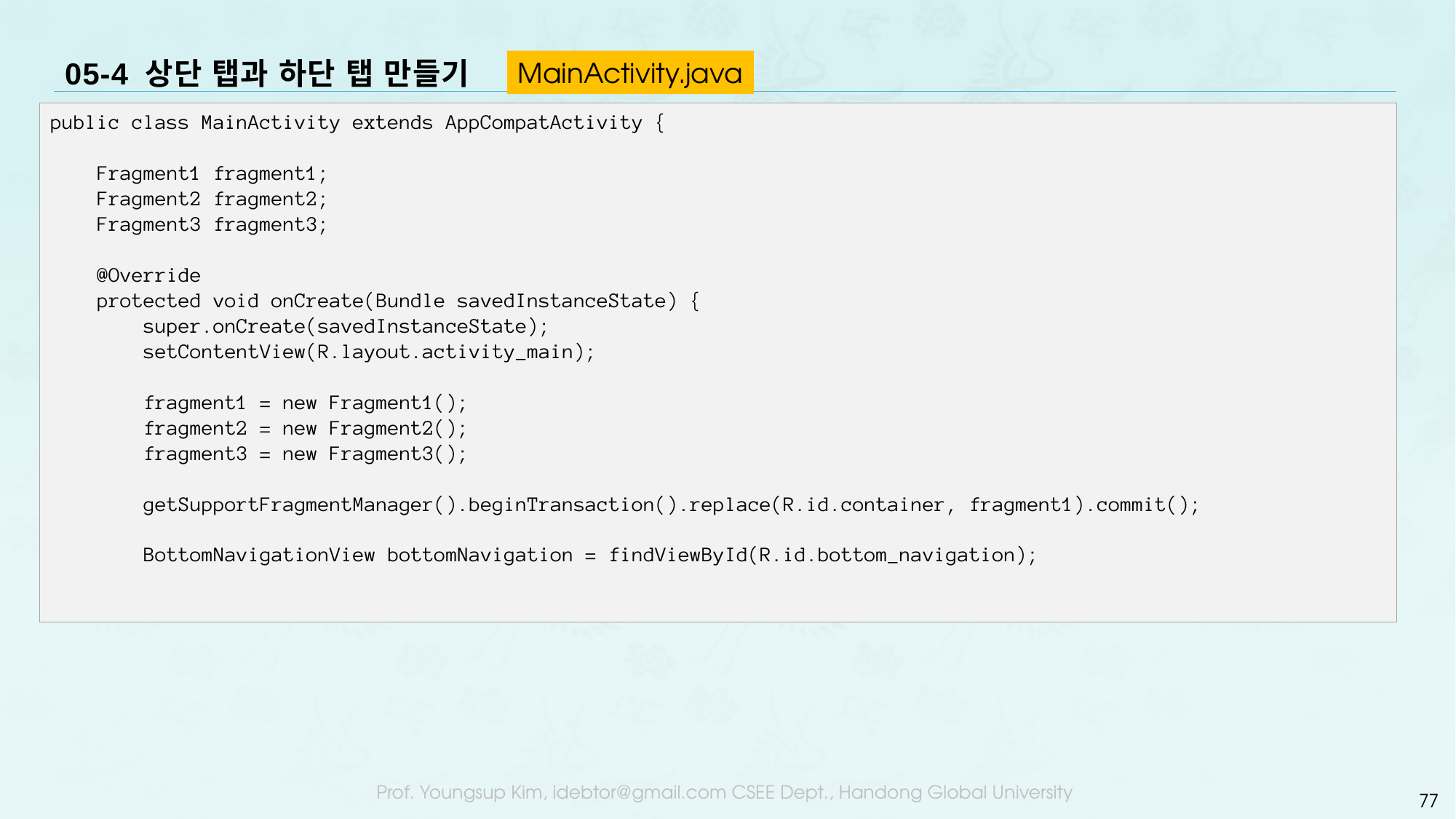

# 05-4 상단 탭과 하단 탭 만들기
MainActivity.java

public class MainActivity extends AppCompatActivity {

    Fragment1 fragment1;
    Fragment2 fragment2;
    Fragment3 fragment3;

    @Override
    protected void onCreate(Bundle savedInstanceState) {
        super.onCreate(savedInstanceState);
        setContentView(R.layout.activity_main);

        fragment1 = new Fragment1();
        fragment2 = new Fragment2();
        fragment3 = new Fragment3();

        getSupportFragmentManager().beginTransaction().replace(R.id.container, fragment1).commit();

        BottomNavigationView bottomNavigation = findViewById(R.id.bottom_navigation);

77